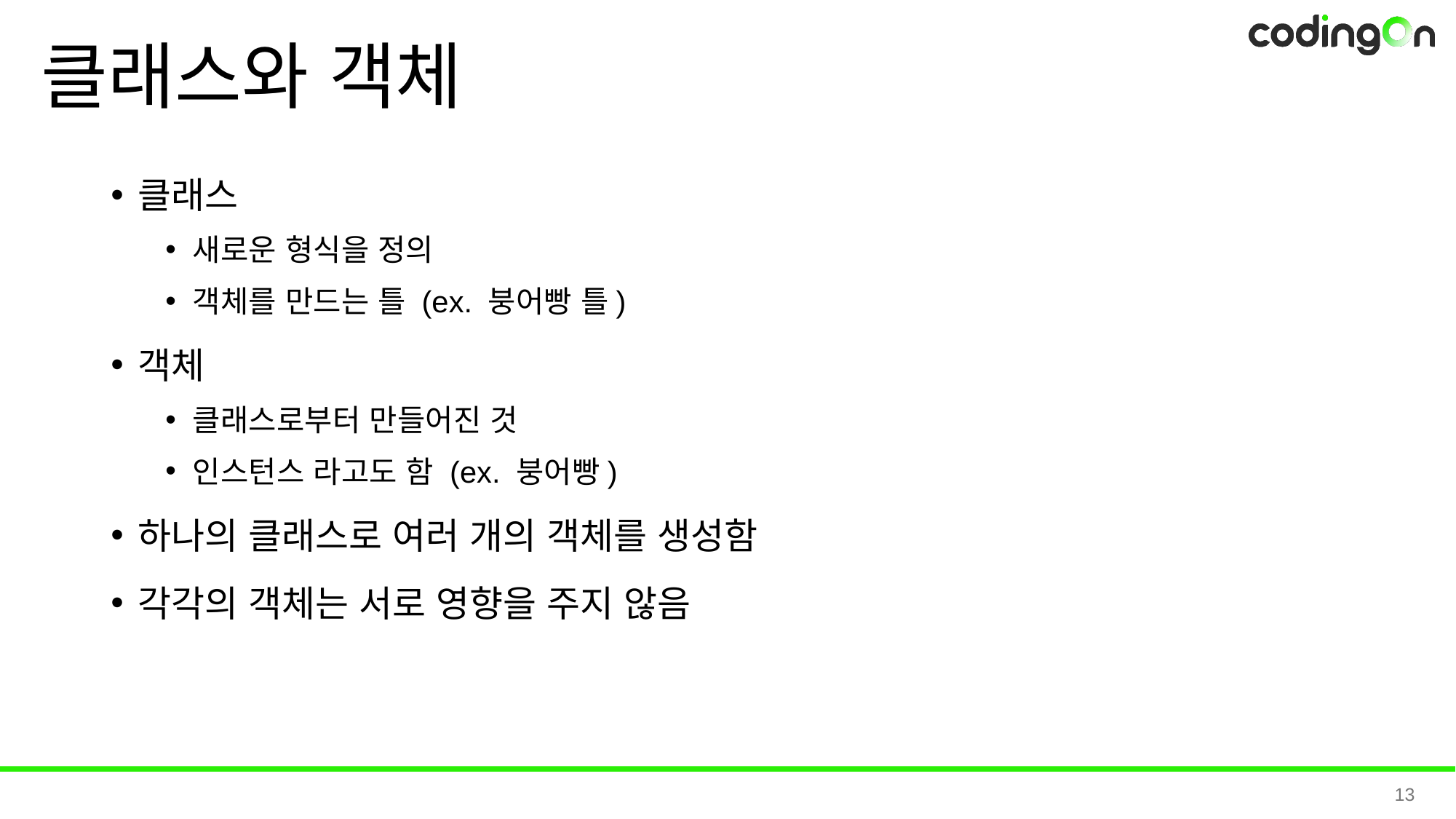

# 클래스와 객체
클래스
새로운 형식을 정의
객체를 만드는 틀 (ex. 붕어빵 틀)
객체
클래스로부터 만들어진 것
인스턴스 라고도 함 (ex. 붕어빵)
하나의 클래스로 여러 개의 객체를 생성함
각각의 객체는 서로 영향을 주지 않음
13